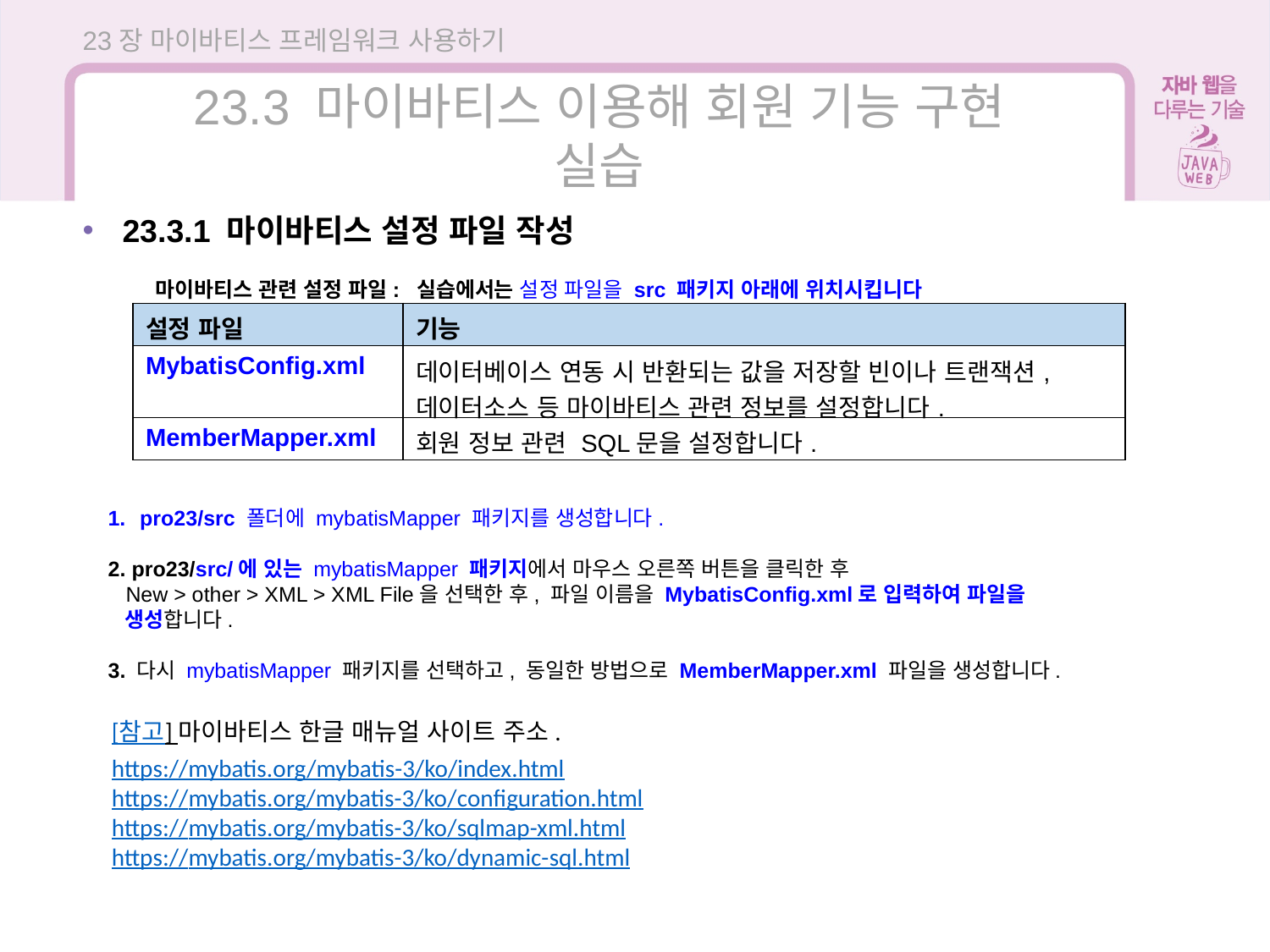

23장 마이바티스 프레임워크 사용하기
23.3 마이바티스 이용해 회원 기능 구현 실습
23.3.1 마이바티스 설정 파일 작성
마이바티스 관련 설정 파일:  실습에서는 설정 파일을 src 패키지 아래에 위치시킵니다
| 설정 파일 | 기능 |
| --- | --- |
| MybatisConfig.xml | 데이터베이스 연동 시 반환되는 값을 저장할 빈이나 트랜잭션, 데이터소스 등 마이바티스 관련 정보를 설정합니다. |
| MemberMapper.xml | 회원 정보 관련 SQL문을 설정합니다. |
pro23/src 폴더에 mybatisMapper 패키지를 생성합니다.

2. pro23/src/에 있는 mybatisMapper 패키지에서 마우스 오른쪽 버튼을 클릭한 후
   New > other > XML > XML File을 선택한 후, 파일 이름을 MybatisConfig.xml로 입력하여 파일을
  생성합니다.

3. 다시 mybatisMapper 패키지를 선택하고, 동일한 방법으로 MemberMapper.xml 파일을 생성합니다.
[참고] 마이바티스 한글 매뉴얼 사이트 주소.
https://mybatis.org/mybatis-3/ko/index.html
https://mybatis.org/mybatis-3/ko/configuration.html
https://mybatis.org/mybatis-3/ko/sqlmap-xml.html
https://mybatis.org/mybatis-3/ko/dynamic-sql.html